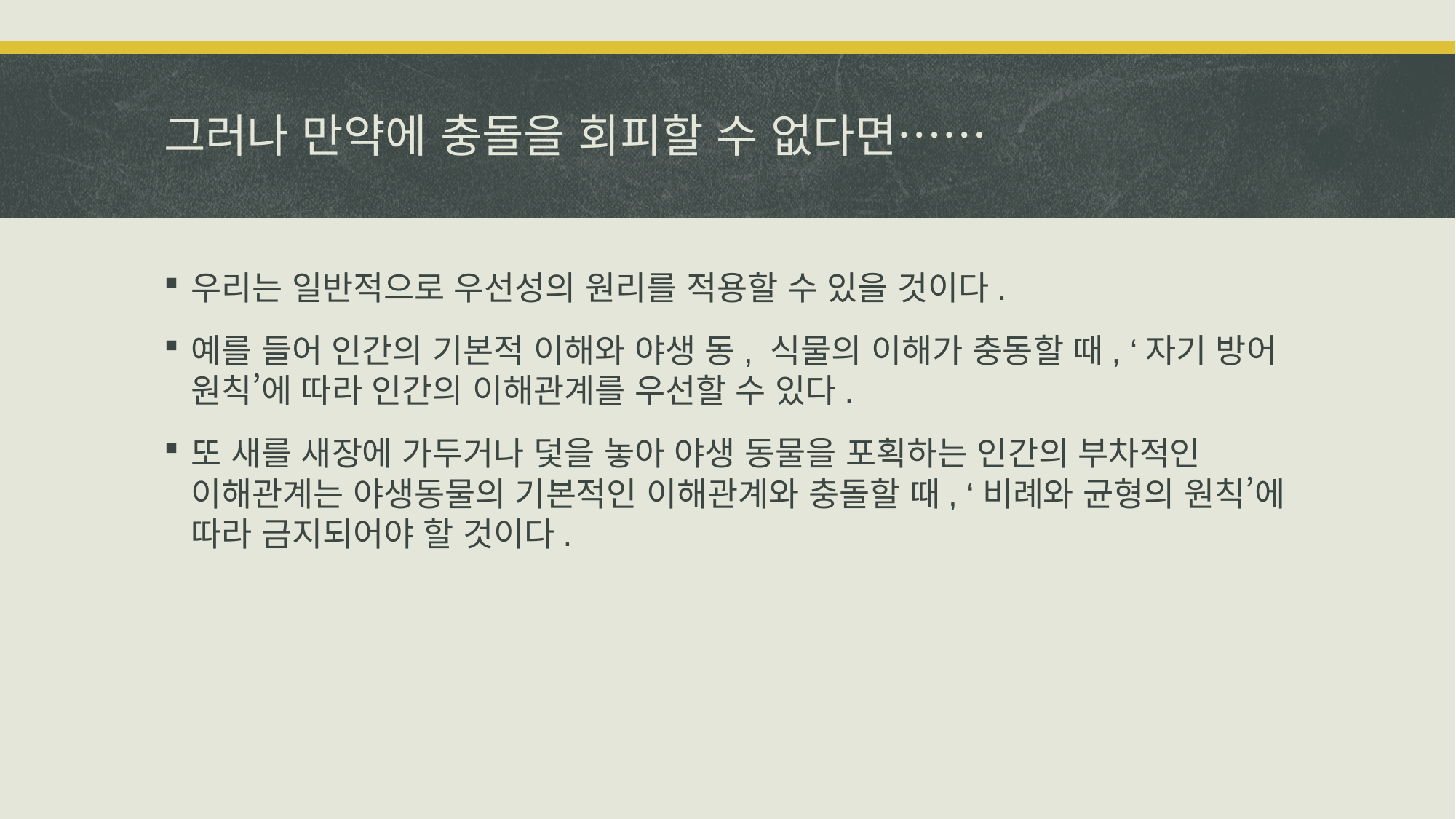

# 그러나 만약에 충돌을 회피할 수 없다면……
우리는 일반적으로 우선성의 원리를 적용할 수 있을 것이다.
예를 들어 인간의 기본적 이해와 야생 동, 식물의 이해가 충동할 때, ‘자기 방어 원칙’에 따라 인간의 이해관계를 우선할 수 있다.
또 새를 새장에 가두거나 덫을 놓아 야생 동물을 포획하는 인간의 부차적인 이해관계는 야생동물의 기본적인 이해관계와 충돌할 때, ‘비례와 균형의 원칙’에 따라 금지되어야 할 것이다.